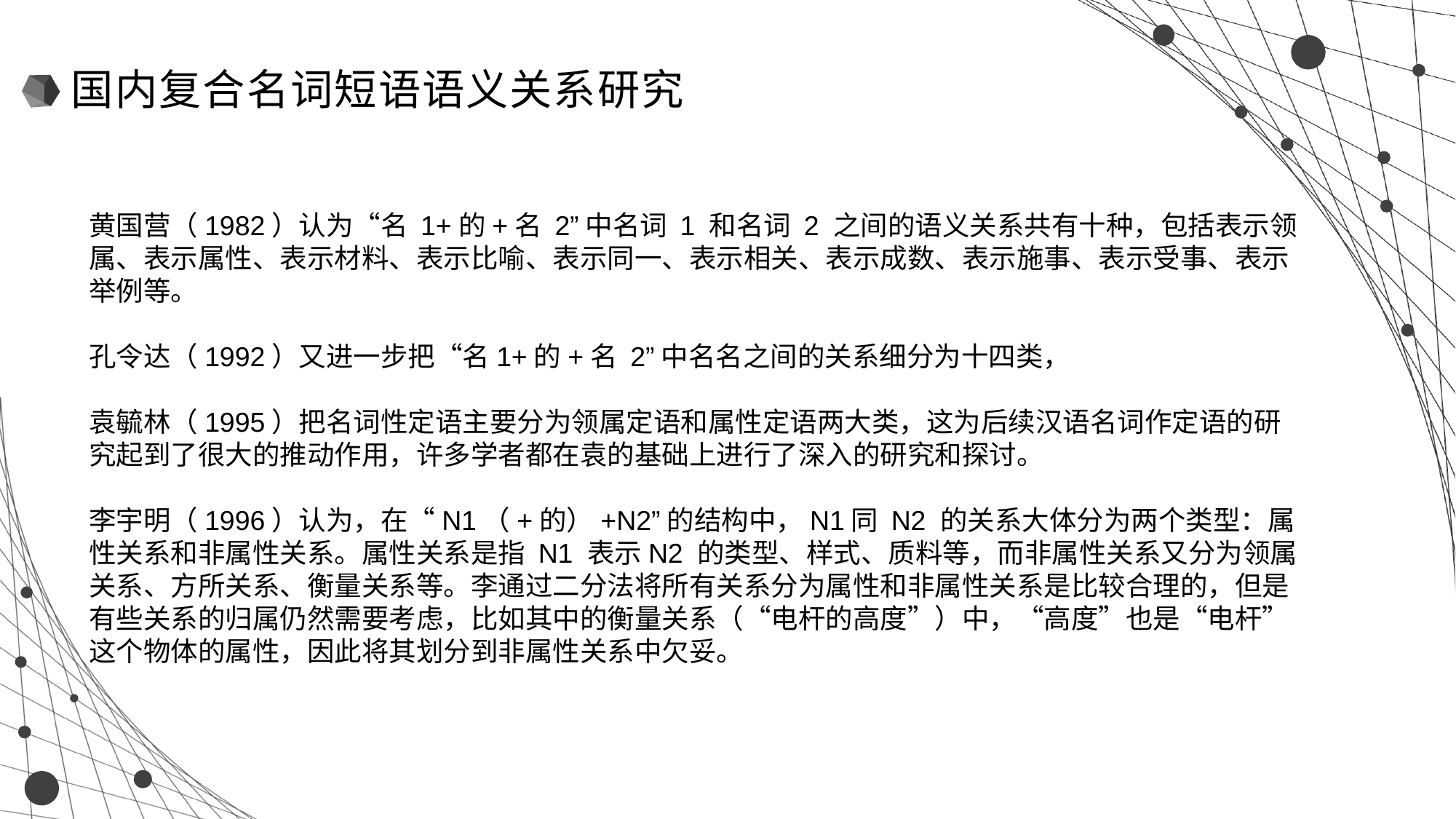

国内复合名词短语语义关系研究

黄国营（1982）认为“名 1+的+名 2”中名词 1 和名词 2 之间的语义关系共有十种，包括表示领属、表示属性、表示材料、表示比喻、表示同一、表示相关、表示成数、表示施事、表示受事、表示举例等。

孔令达（1992）又进一步把“名1+的+名 2”中名名之间的关系细分为十四类，

袁毓林（1995）把名词性定语主要分为领属定语和属性定语两大类，这为后续汉语名词作定语的研究起到了很大的推动作用，许多学者都在袁的基础上进行了深入的研究和探讨。

李宇明（1996）认为，在“N1（+的）+N2”的结构中，N1同 N2 的关系大体分为两个类型：属性关系和非属性关系。属性关系是指 N1 表示N2 的类型、样式、质料等，而非属性关系又分为领属关系、方所关系、衡量关系等。李通过二分法将所有关系分为属性和非属性关系是比较合理的，但是有些关系的归属仍然需要考虑，比如其中的衡量关系（“电杆的高度”）中，“高度”也是“电杆”这个物体的属性，因此将其划分到非属性关系中欠妥。